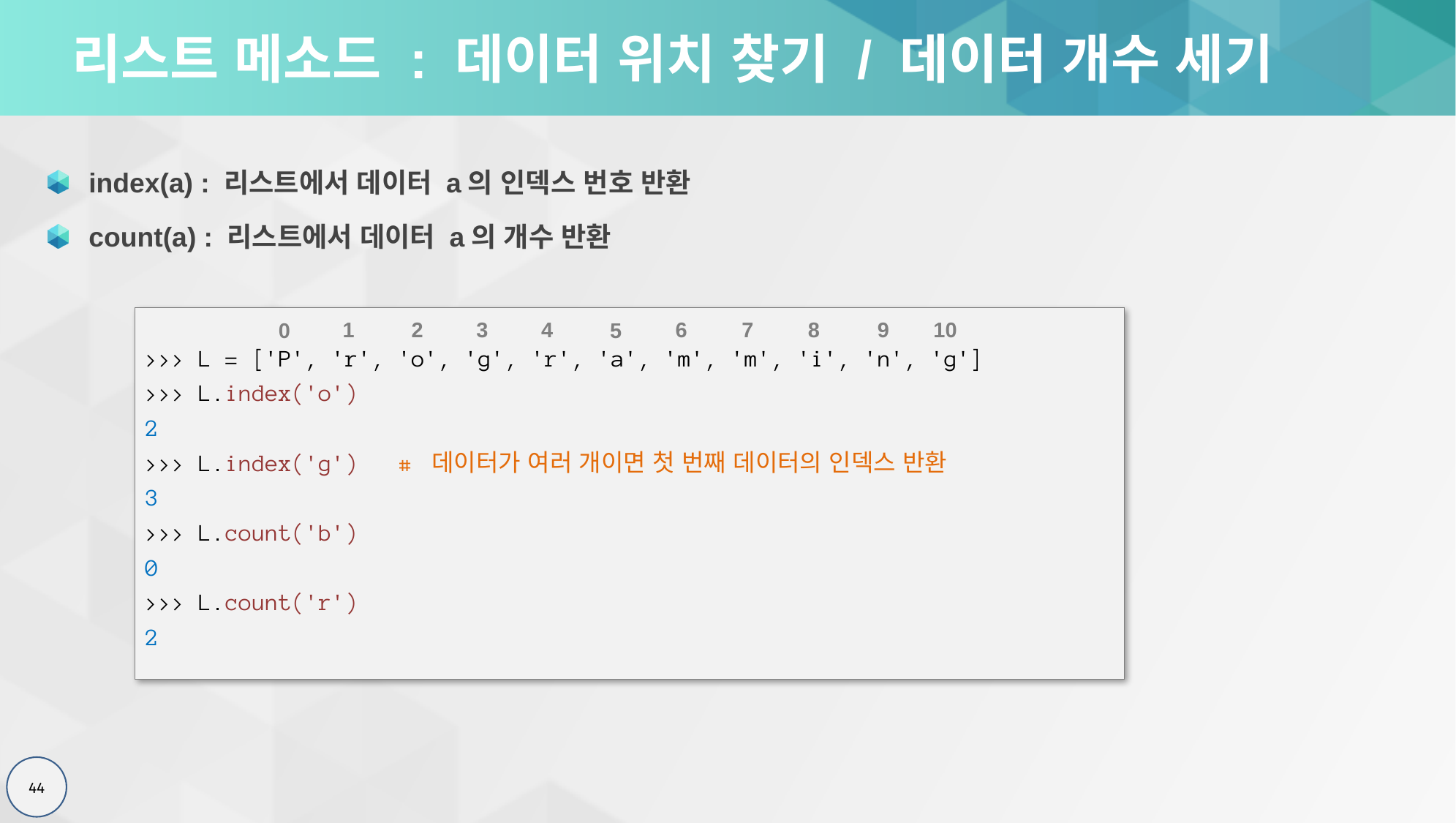

# 리스트 메소드 : 데이터 위치 찾기 / 데이터 개수 세기
index(a) : 리스트에서 데이터 a의 인덱스 번호 반환
count(a) : 리스트에서 데이터 a의 개수 반환
>>> L = ['P', 'r', 'o', 'g', 'r', 'a', 'm', 'm', 'i', 'n', 'g']
>>> L.index('o')
2
>>> L.index('g')   # 데이터가 여러 개이면 첫 번째 데이터의 인덱스 반환
3
>>> L.count('b')
0
>>> L.count('r')
2
4
10
3
8
9
2
7
1
6
0
5